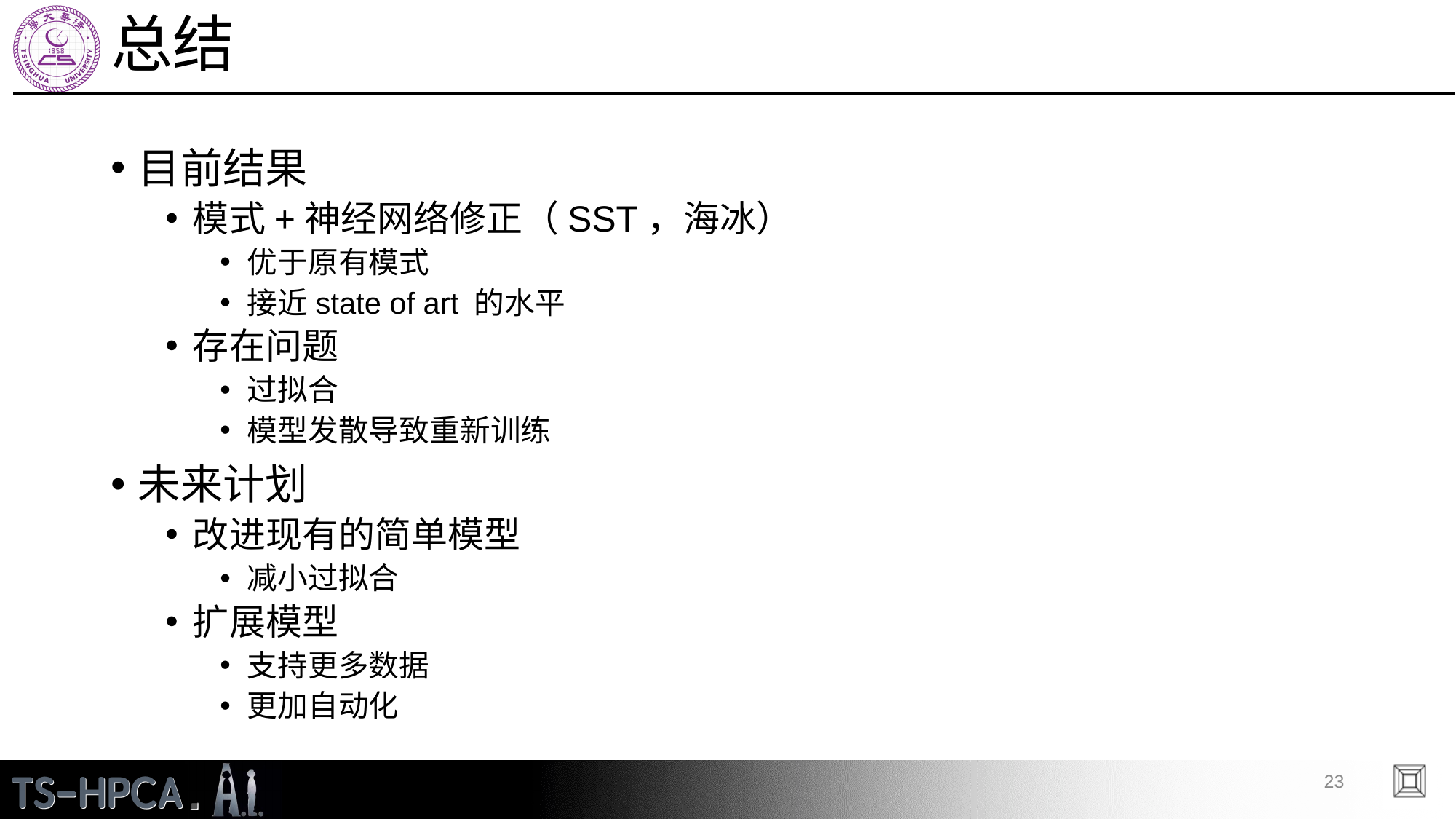

# 总结
目前结果
模式+神经网络修正（SST，海冰）
优于原有模式
接近state of art 的水平
存在问题
过拟合
模型发散导致重新训练
未来计划
改进现有的简单模型
减小过拟合
扩展模型
支持更多数据
更加自动化
23